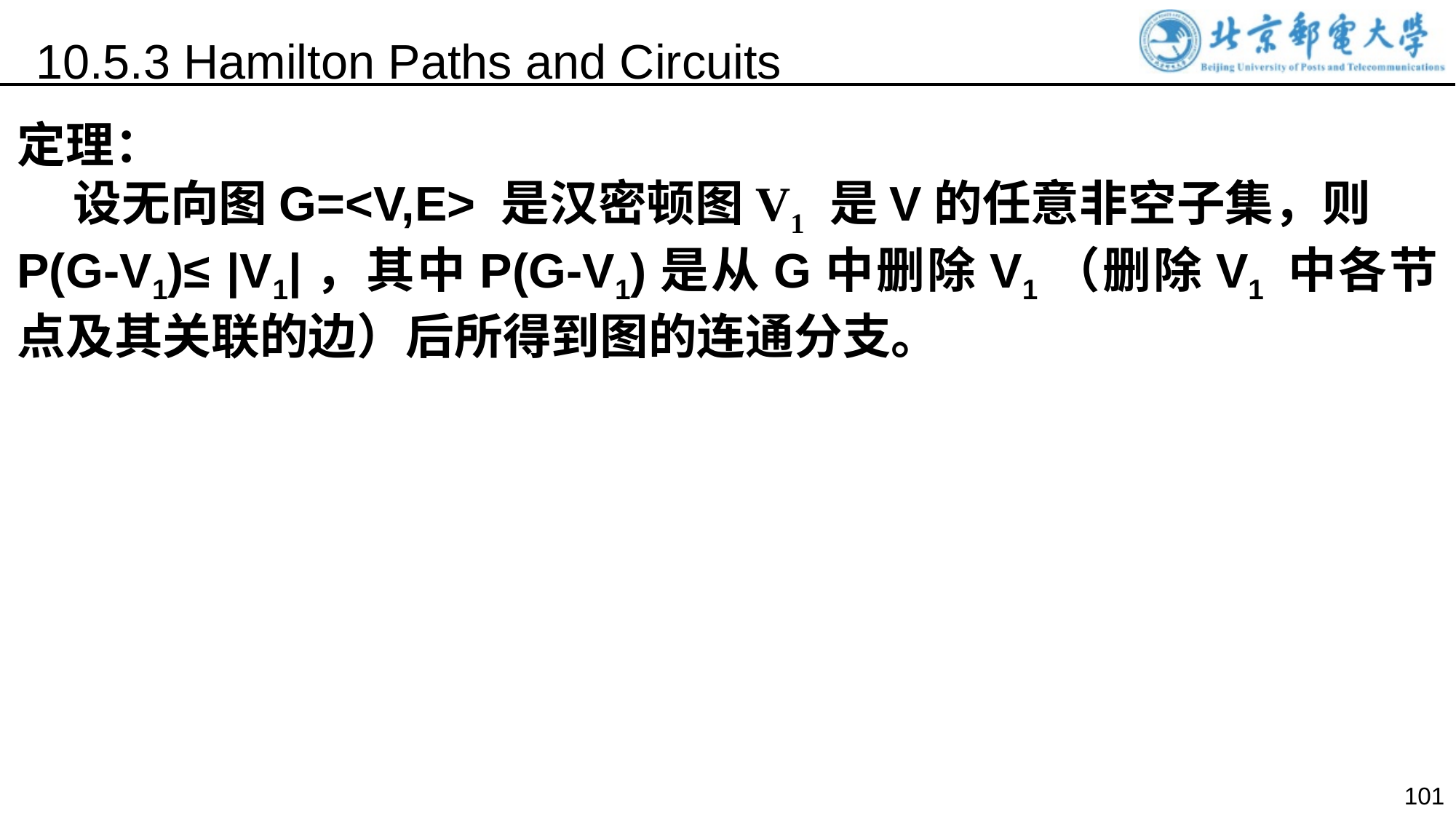

10.5.3 Hamilton Paths and Circuits
定理：
    设无向图G=<V,E> 是汉密顿图V1 是V的任意非空子集，则
P(G-V1)≤ |V1|，其中P(G-V1)是从G中删除V1（删除V1 中各节点及其关联的边）后所得到图的连通分支。